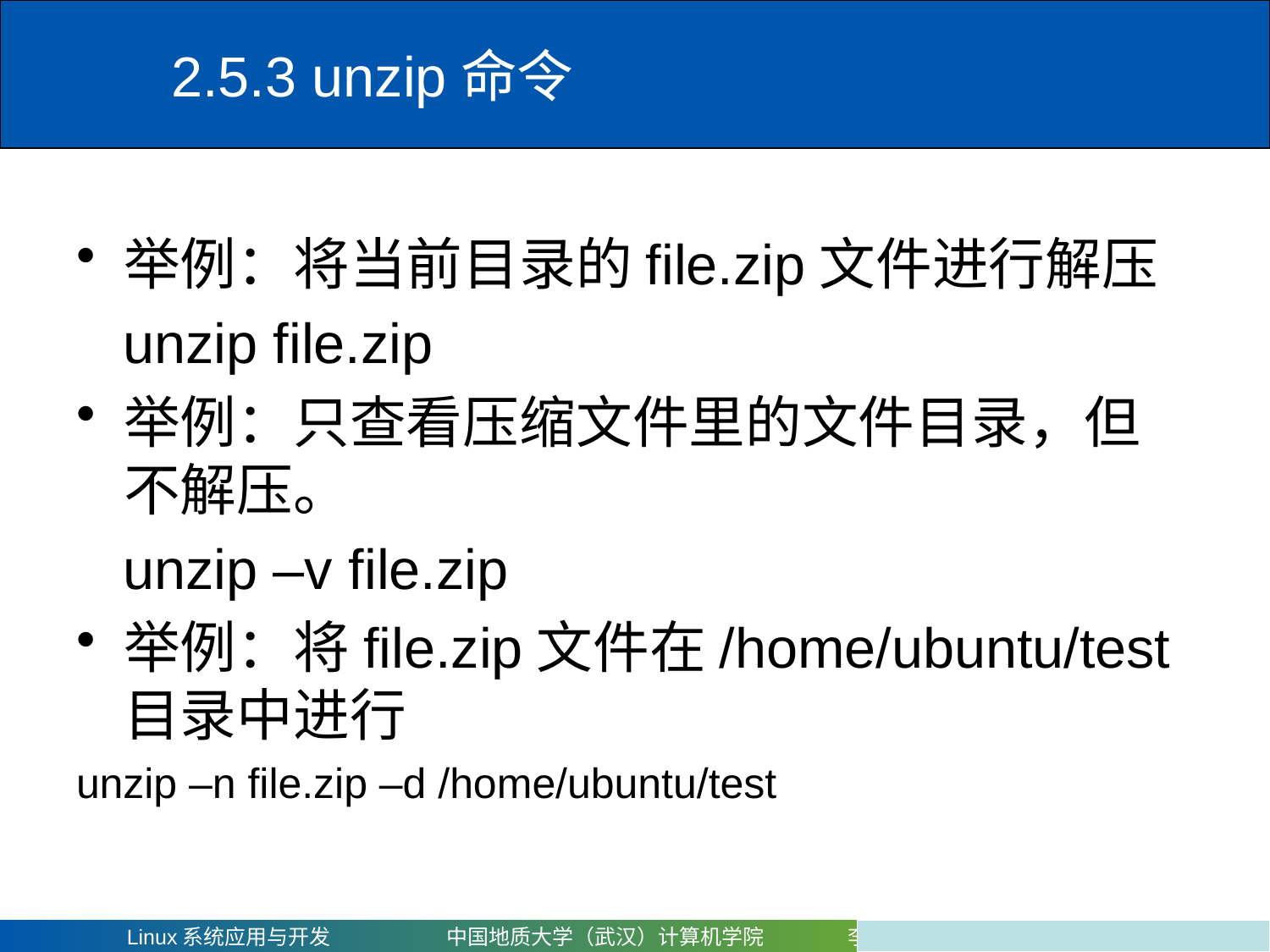

# 2.5.3 unzip命令
举例：将当前目录的file.zip文件进行解压
   unzip file.zip
举例：只查看压缩文件里的文件目录，但不解压。
   unzip –v file.zip
举例：将file.zip文件在/home/ubuntu/test目录中进行
unzip –n file.zip –d /home/ubuntu/test